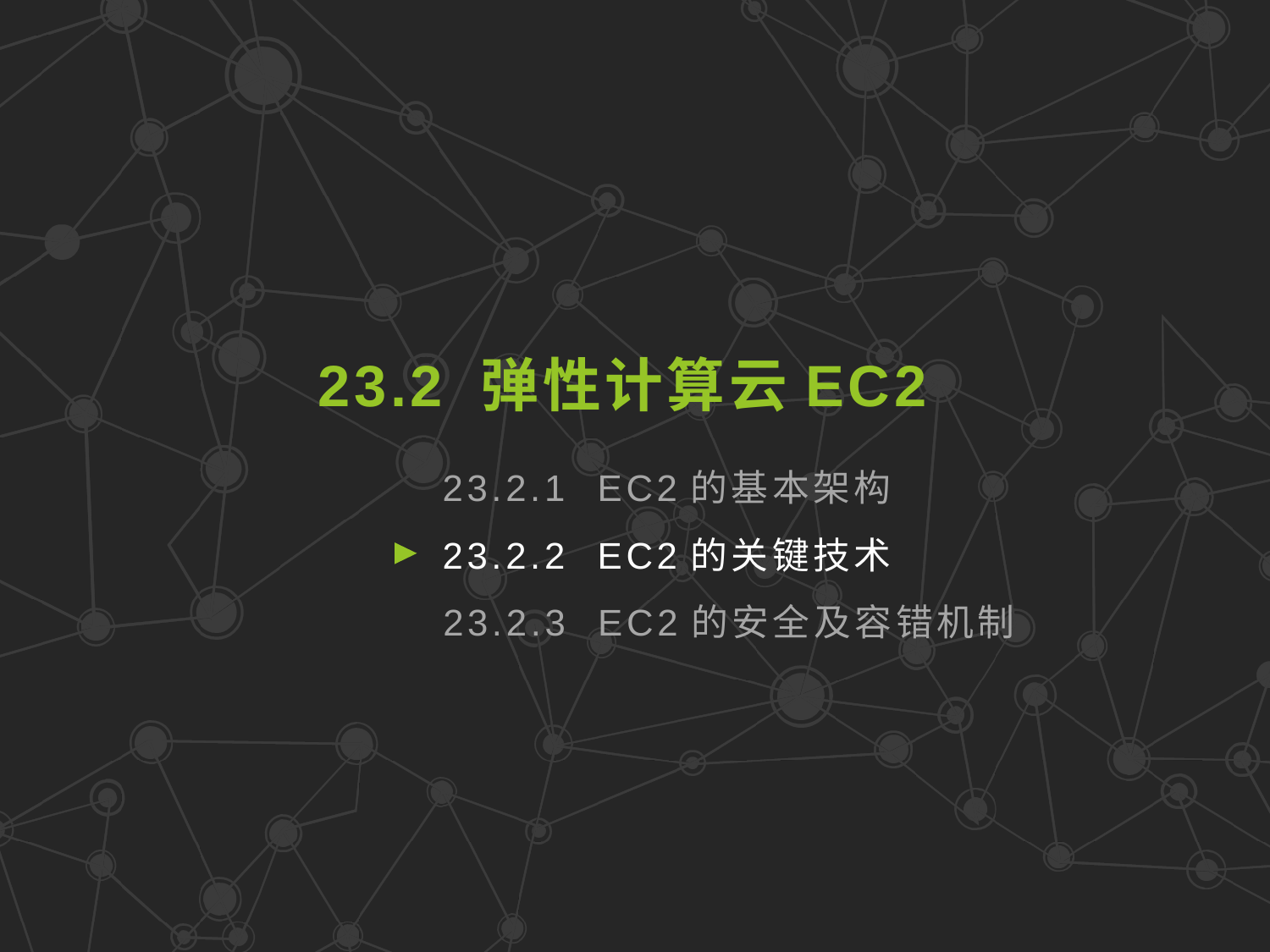

23.2 弹性计算云EC2
23.2.1  EC2的基本架构
23.2.2  EC2的关键技术

23.2.3  EC2的安全及容错机制